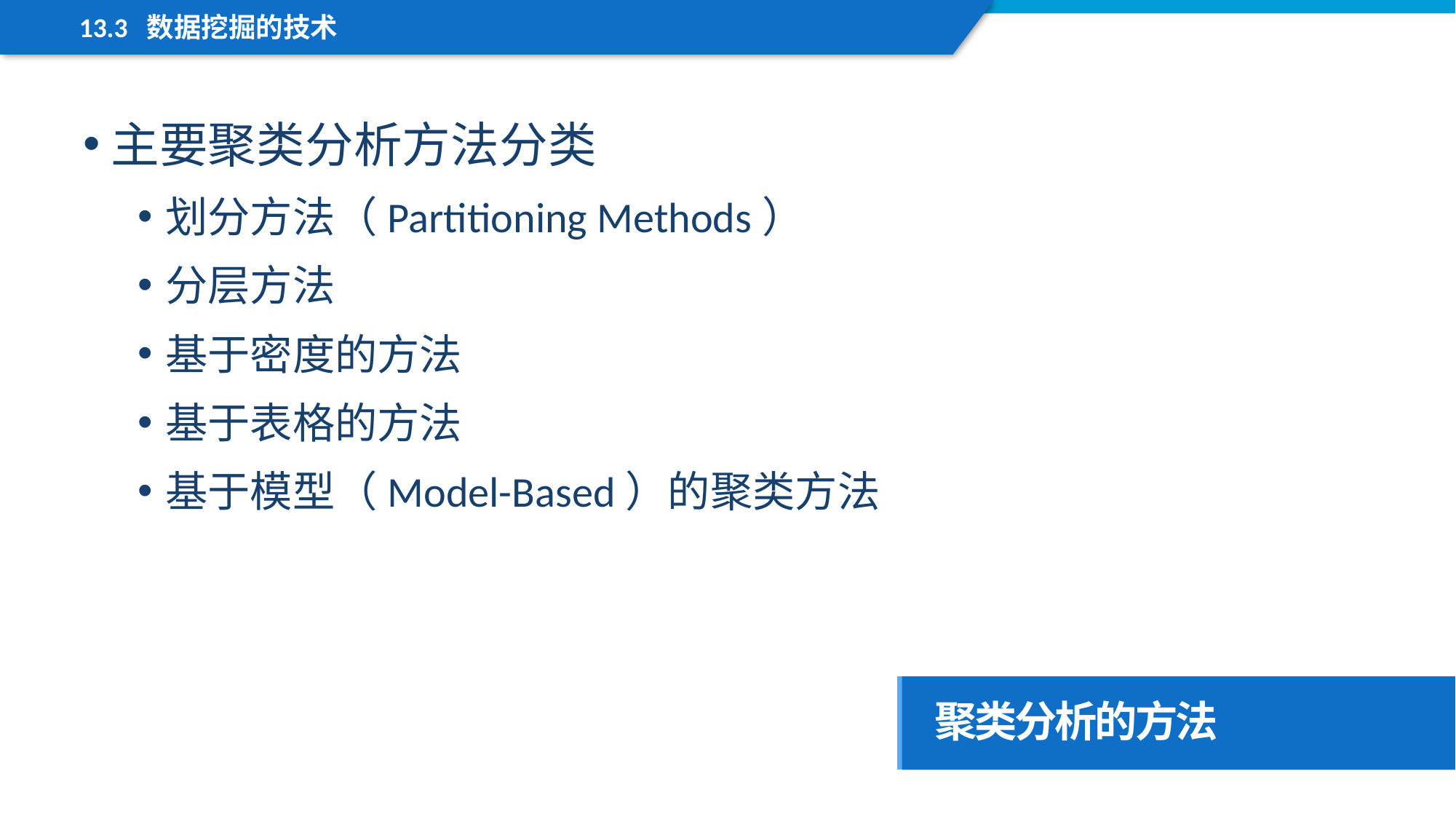

13.3  数据挖掘的技术
主要聚类分析方法分类
划分方法（Partitioning Methods）
分层方法
基于密度的方法
基于表格的方法
基于模型（Model-Based）的聚类方法

聚类分析的方法